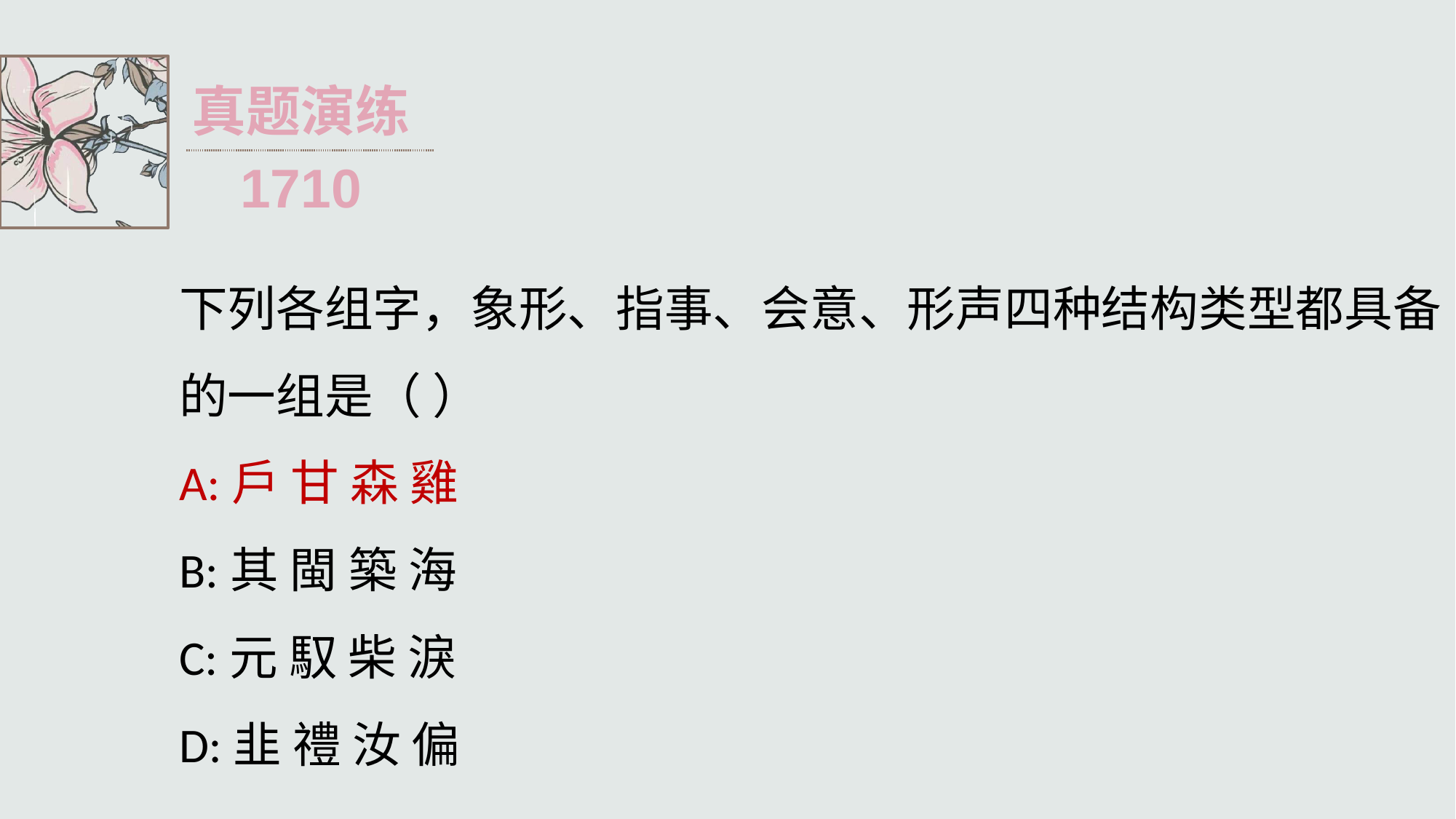

真题演练
1710
下列各组字，象形、指事、会意、形声四种结构类型都具备的一组是（ ）
A:戶 甘 森 雞
B:其 閩 築 海
C:元 馭 柴 淚
D:韭 禮 汝 偏